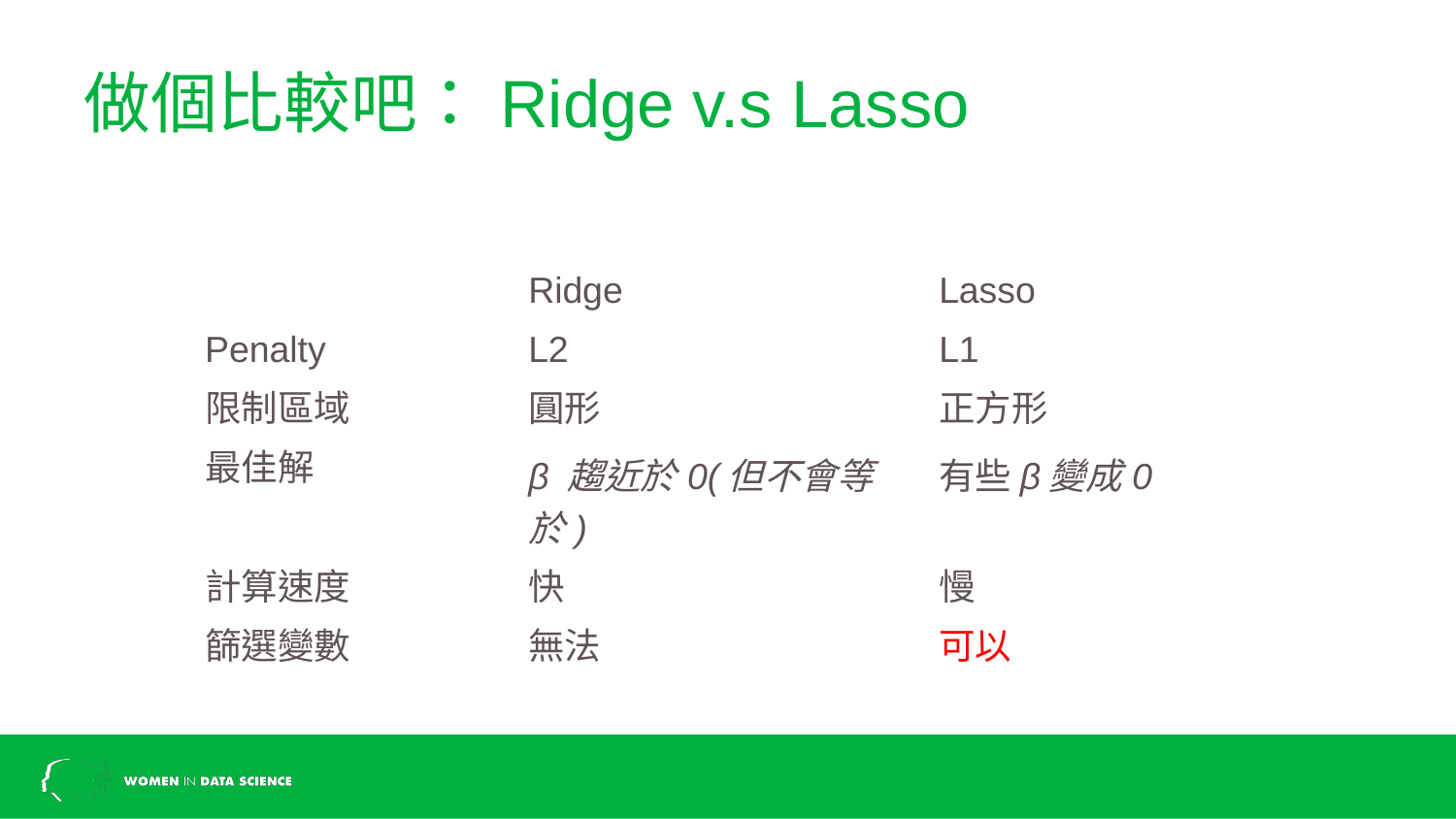

# 做個比較吧：Ridge v.s Lasso

|  | Ridge | Lasso |
| --- | --- | --- |
| Penalty | L2 | L1 |
| 限制區域 | 圓形 | 正方形 |
| 最佳解 | β 趨近於0(但不會等於) | 有些β變成0 |
| 計算速度 | 快 | 慢 |
| 篩選變數 | 無法 | 可以 |